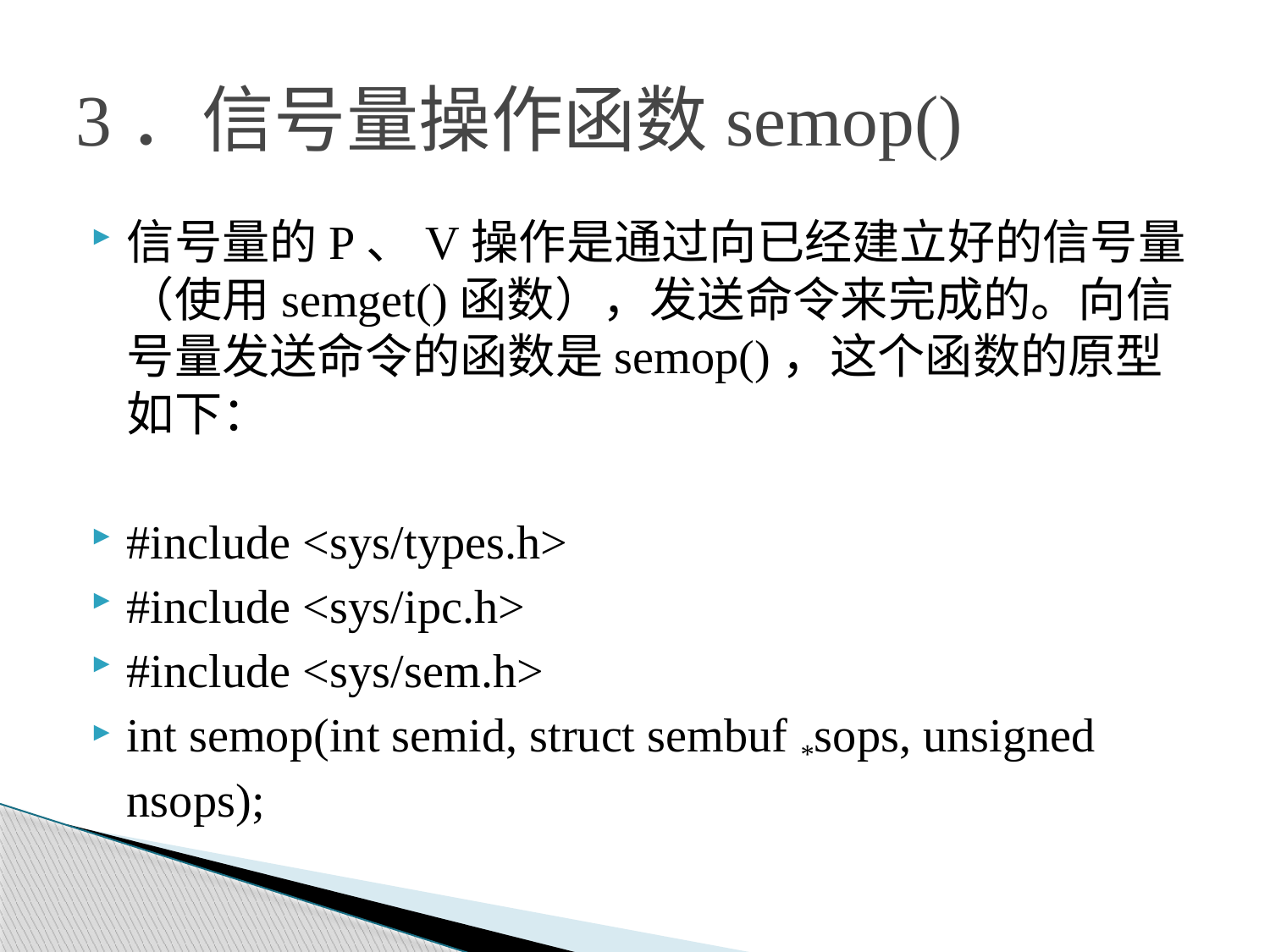

# 3．信号量操作函数semop()
信号量的P、V操作是通过向已经建立好的信号量（使用semget()函数），发送命令来完成的。向信号量发送命令的函数是semop()，这个函数的原型如下：

#include <sys/types.h>
#include <sys/ipc.h>
#include <sys/sem.h>
int semop(int semid, struct sembuf *sops, unsigned nsops);